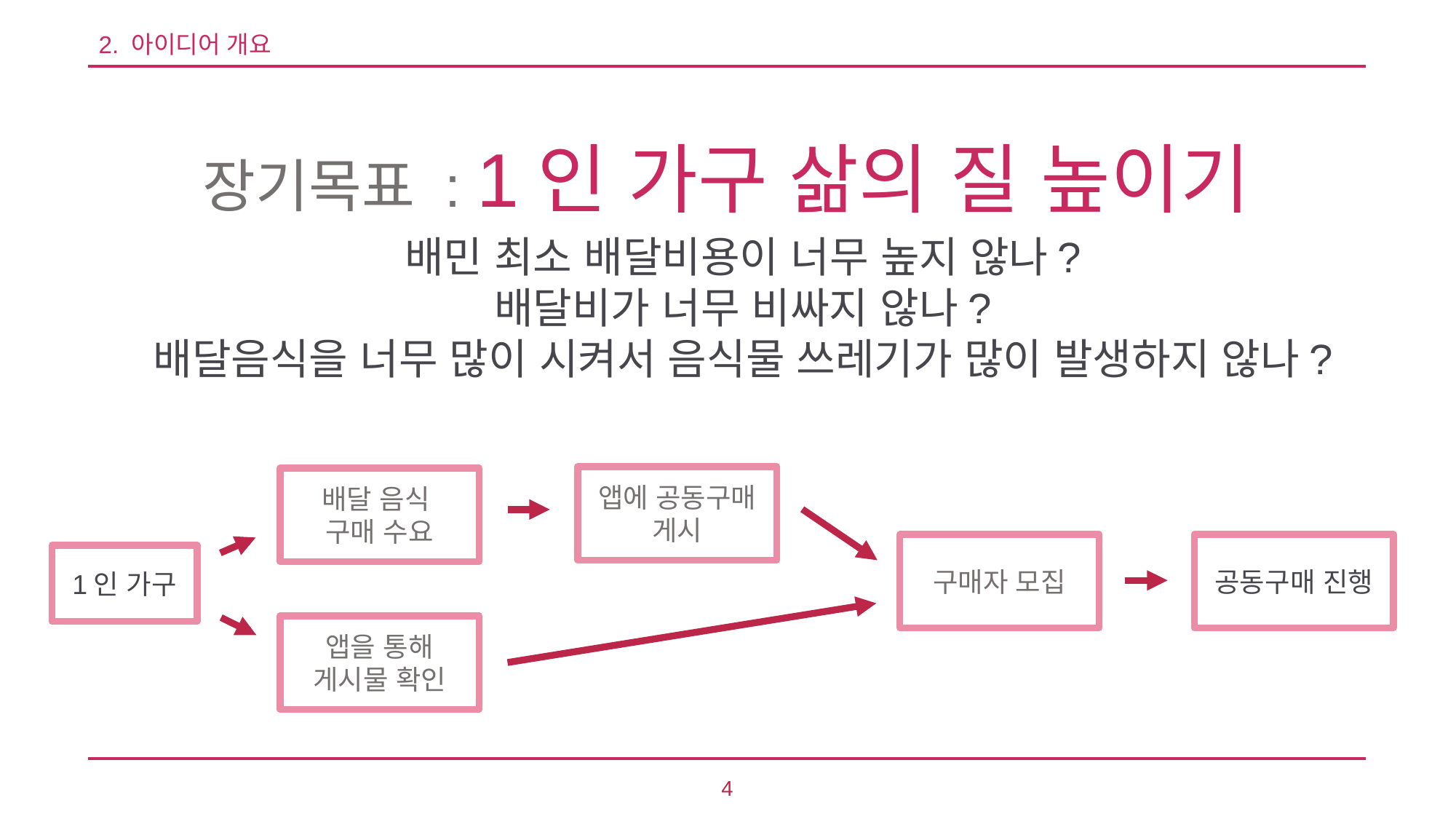

2. 아이디어 개요
장기목표 : 1인 가구 삶의 질 높이기
배민 최소 배달비용이 너무 높지 않나?
배달비가 너무 비싸지 않나?
배달음식을 너무 많이 시켜서 음식물 쓰레기가 많이 발생하지 않나?
앱에 공동구매
게시
배달 음식
구매 수요
구매자 모집
공동구매 진행
1인 가구
앱을 통해
게시물 확인
4